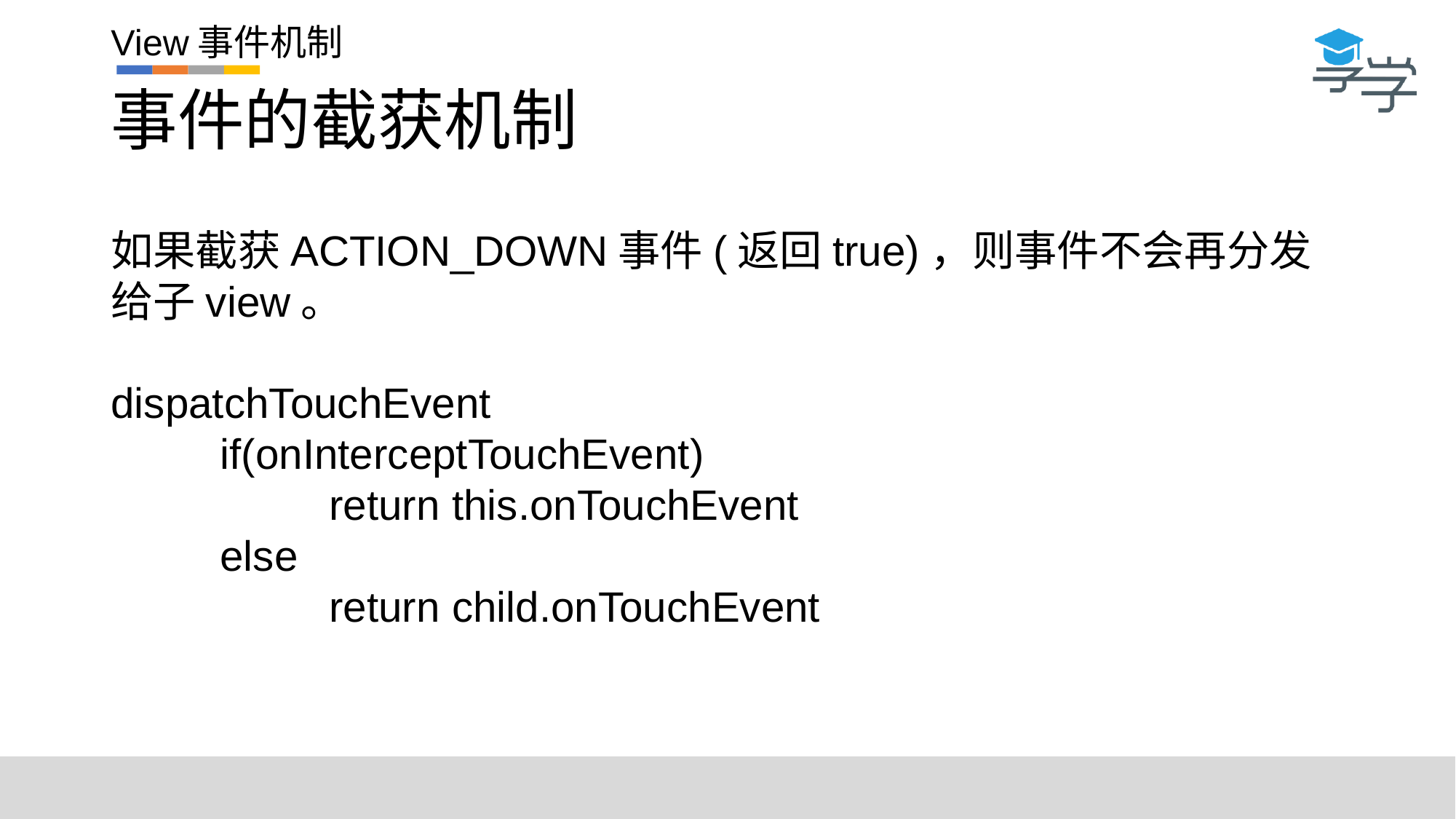

# 事件的截获机制
如果截获ACTION_DOWN事件(返回true)，则事件不会再分发给子view。

dispatchTouchEvent
	if(onInterceptTouchEvent)
		return this.onTouchEvent
	else
		return child.onTouchEvent
View事件机制